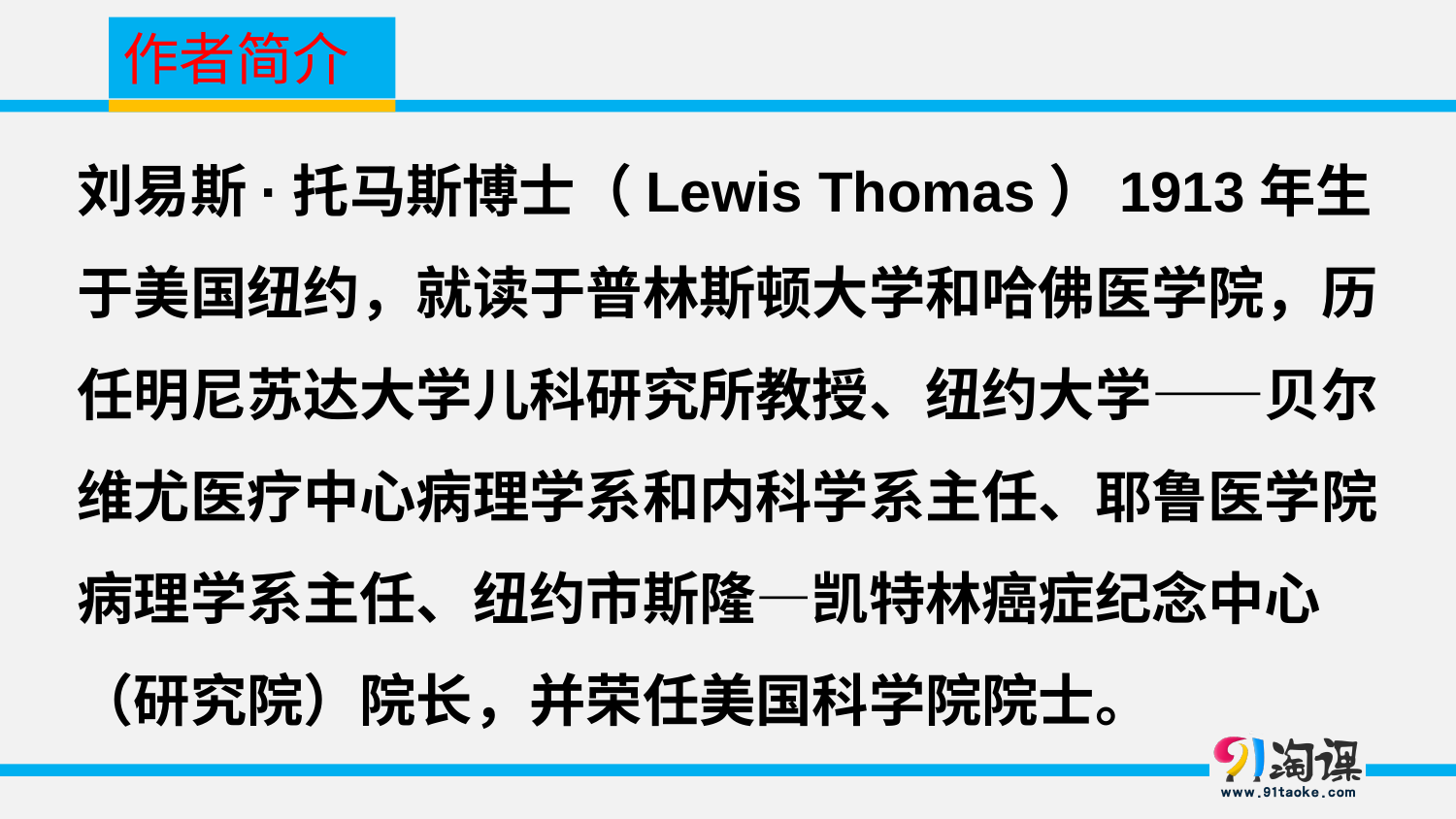

作者简介
刘易斯·托马斯博士（Lewis Thomas）1913年生于美国纽约，就读于普林斯顿大学和哈佛医学院，历任明尼苏达大学儿科研究所教授、纽约大学——贝尔维尤医疗中心病理学系和内科学系主任、耶鲁医学院病理学系主任、纽约市斯隆—凯特林癌症纪念中心（研究院）院长，并荣任美国科学院院士。